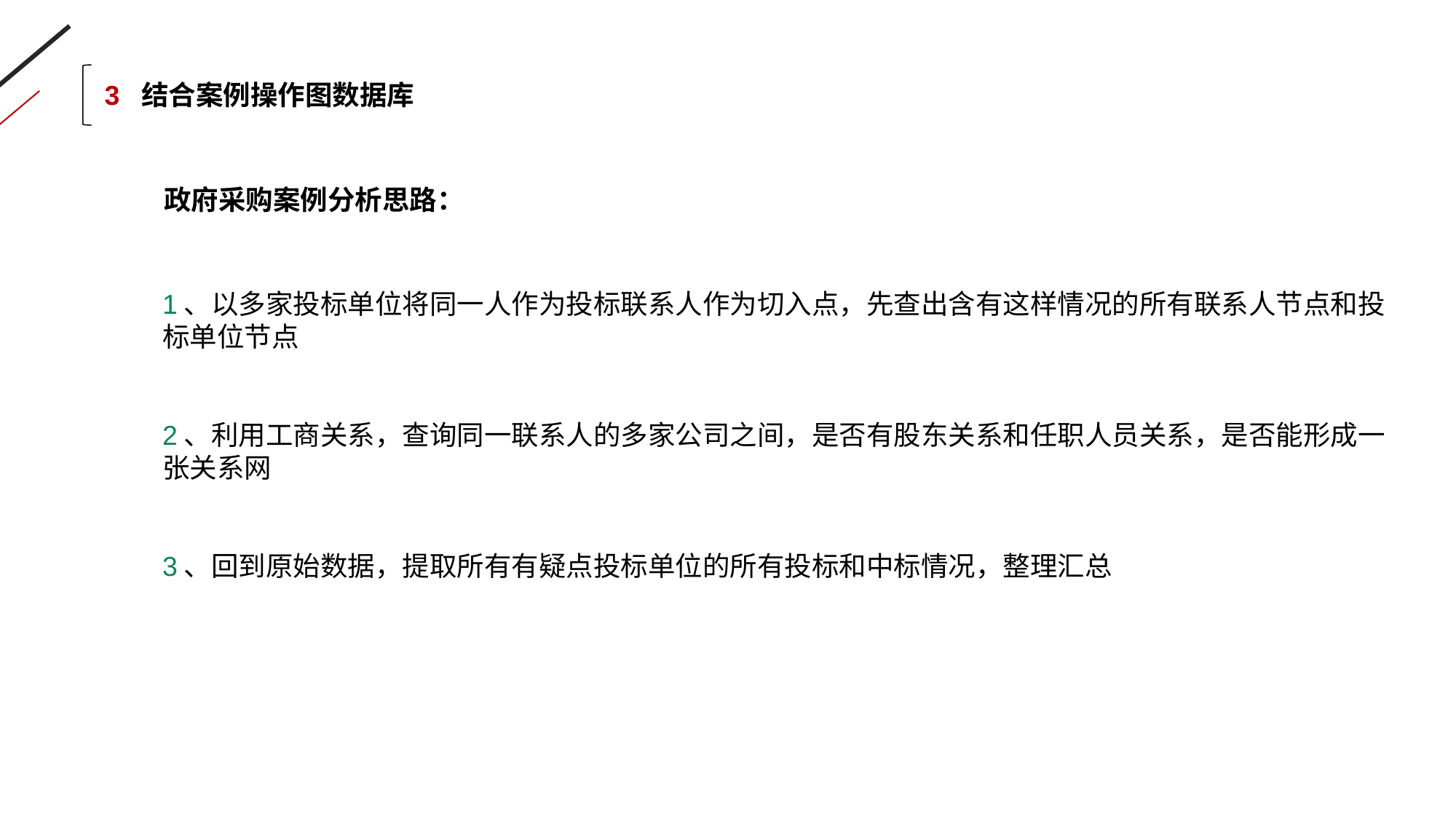

3  结合案例操作图数据库
政府采购案例分析思路：
1、以多家投标单位将同一人作为投标联系人作为切入点，先查出含有这样情况的所有联系人节点和投标单位节点
2、利用工商关系，查询同一联系人的多家公司之间，是否有股东关系和任职人员关系，是否能形成一张关系网
3、回到原始数据，提取所有有疑点投标单位的所有投标和中标情况，整理汇总